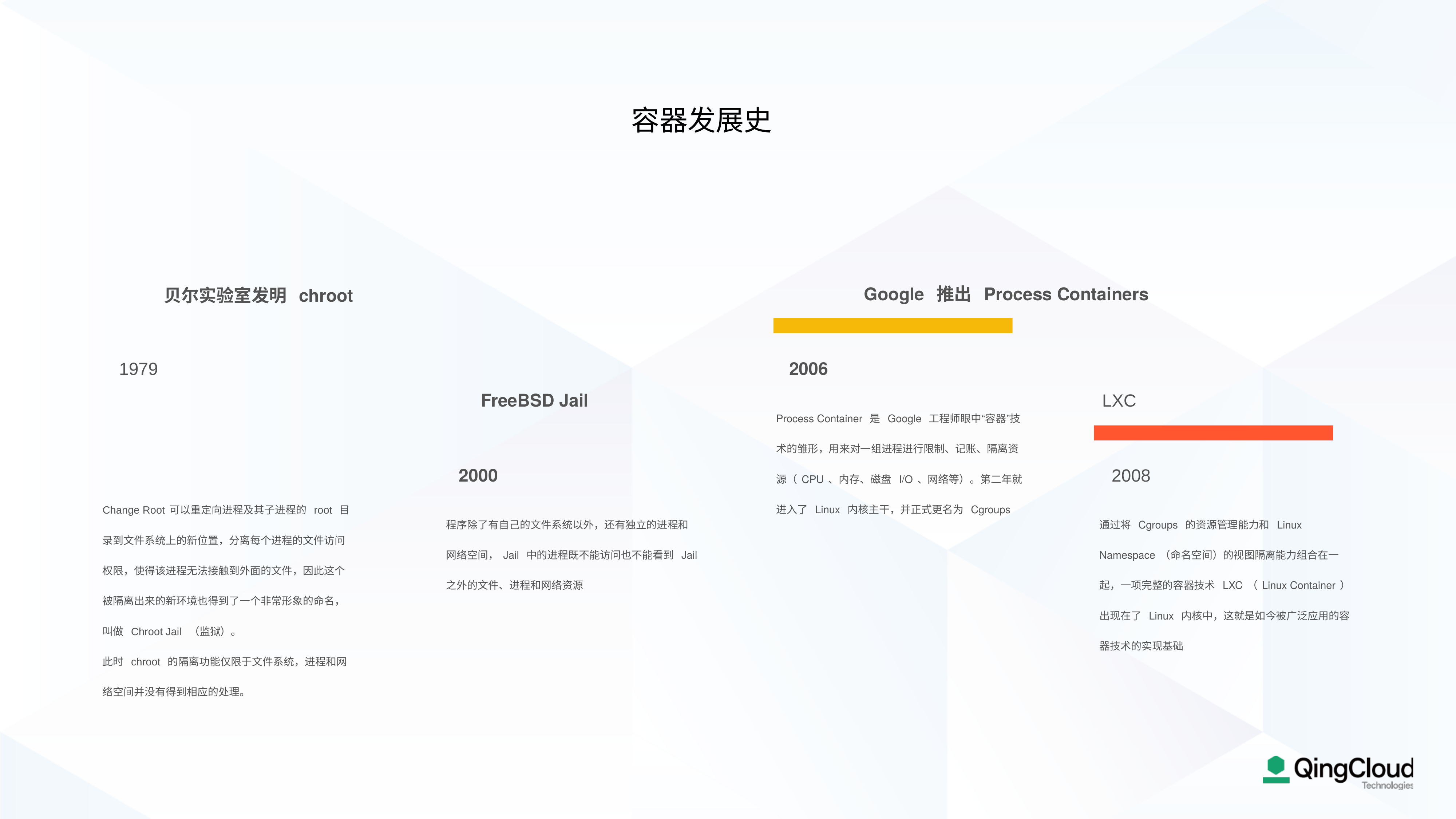

容器发展史
Google 推出 Process Containers
贝尔实验室发明 chroot

1979
2006
FreeBSD Jail
LXC
Process Container 是 Google 工程师眼中“容器”技术的雏形，用来对一组进程进行限制、记账、隔离资源（CPU、内存、磁盘 I/O、网络等）。第二年就进入了 Linux 内核主干，并正式更名为 Cgroups

2000
2008
Change Root可以重定向进程及其子进程的 root 目录到文件系统上的新位置，分离每个进程的文件访问权限，使得该进程无法接触到外面的文件，因此这个被隔离出来的新环境也得到了一个非常形象的命名，叫做 Chroot Jail （监狱）。
此时 chroot 的隔离功能仅限于文件系统，进程和网络空间并没有得到相应的处理。

程序除了有自己的文件系统以外，还有独立的进程和网络空间，Jail 中的进程既不能访问也不能看到 Jail 之外的文件、进程和网络资源
通过将 Cgroups 的资源管理能力和 Linux Namespace（命名空间）的视图隔离能力组合在一起，一项完整的容器技术 LXC（Linux Container）出现在了 Linux 内核中，这就是如今被广泛应用的容器技术的实现基础